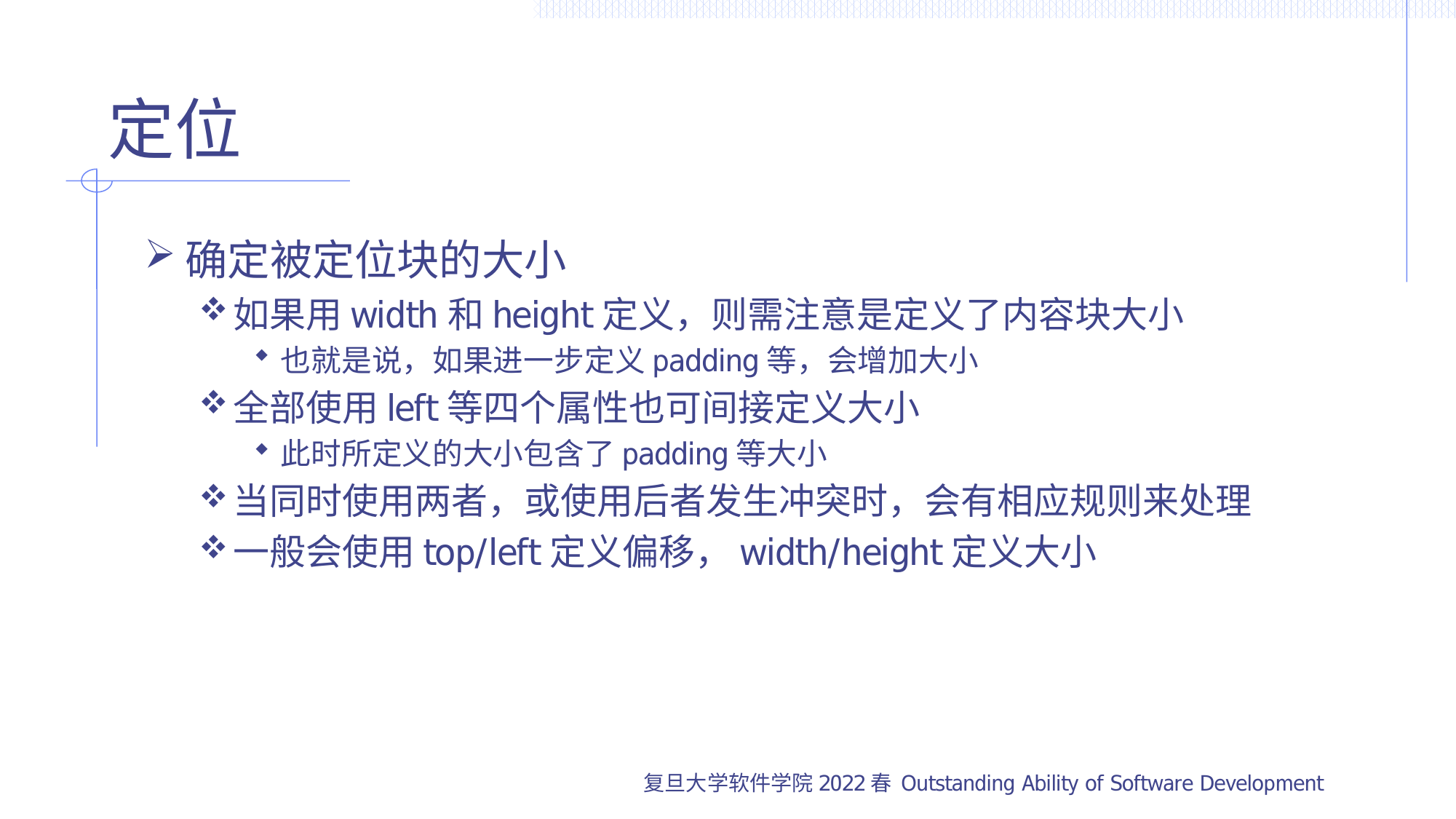

# 定位
确定被定位块的大小
如果用width和height定义，则需注意是定义了内容块大小
也就是说，如果进一步定义padding等，会增加大小
全部使用left等四个属性也可间接定义大小
此时所定义的大小包含了padding等大小
当同时使用两者，或使用后者发生冲突时，会有相应规则来处理
一般会使用top/left定义偏移，width/height定义大小